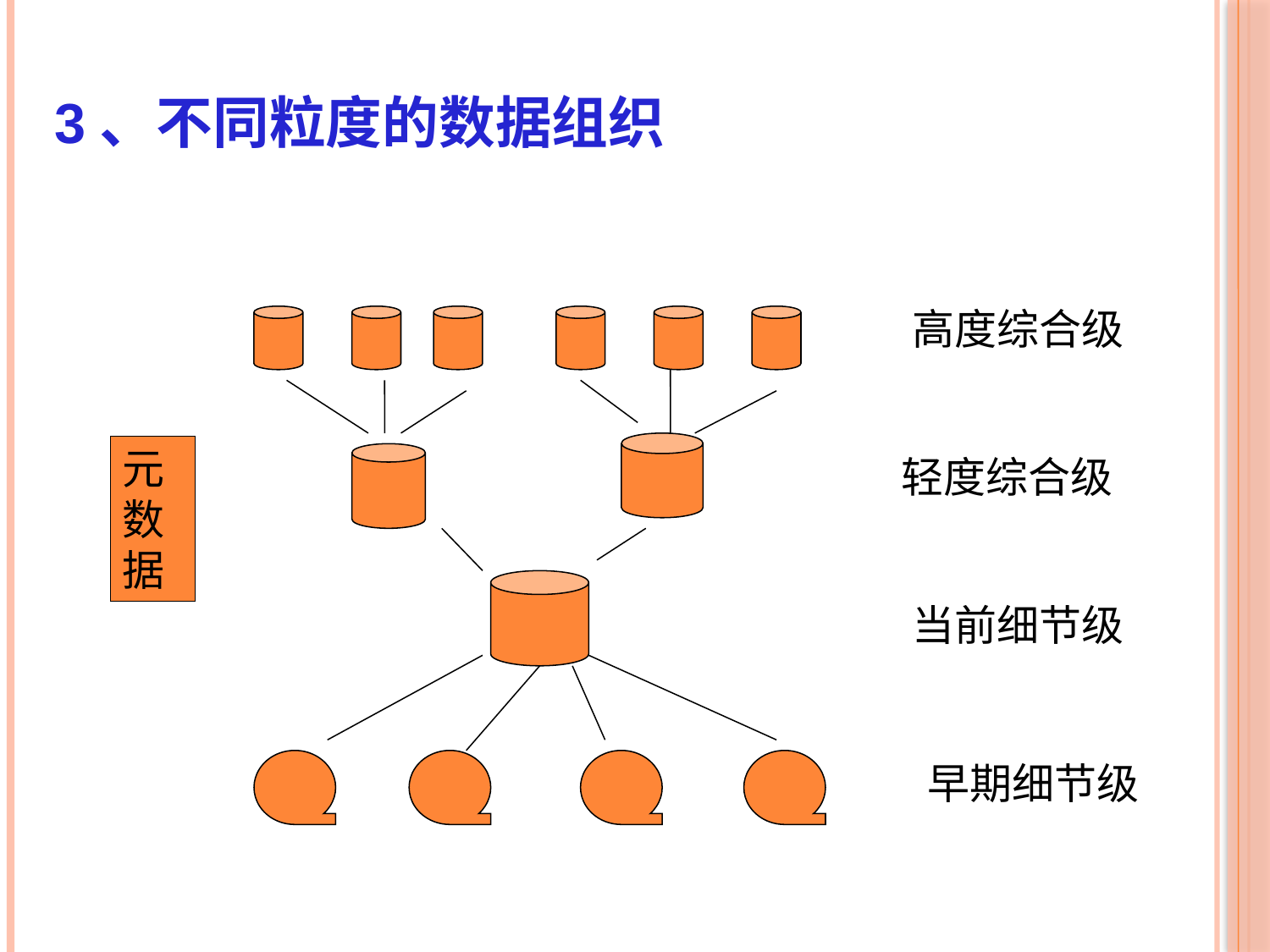

# 3、不同粒度的数据组织
高度综合级

元数据
轻度综合级
当前细节级
早期细节级